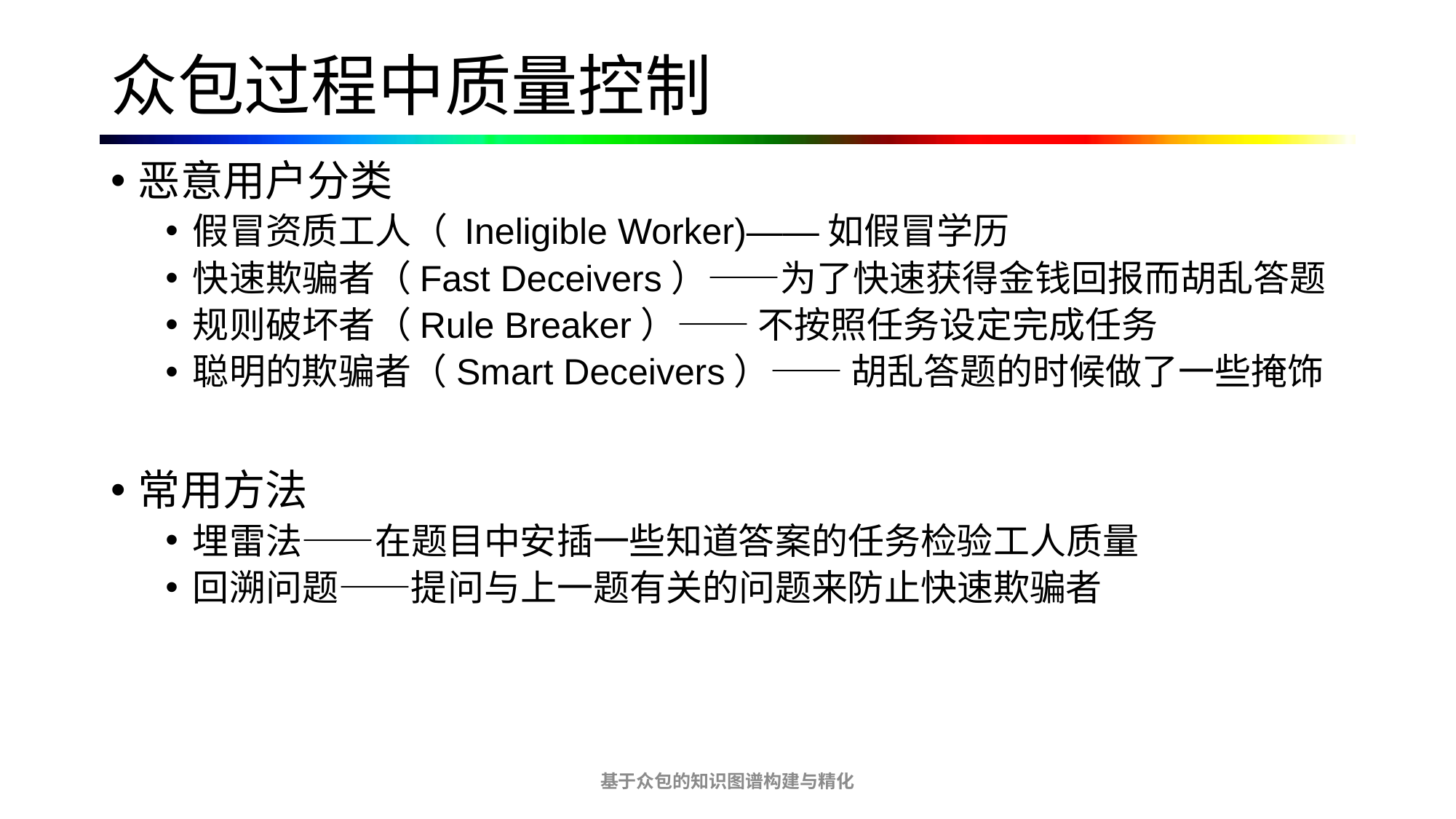

# 众包过程中质量控制
恶意用户分类
假冒资质工人（ Ineligible Worker)——如假冒学历
快速欺骗者（Fast Deceivers）——为了快速获得金钱回报而胡乱答题
规则破坏者（Rule Breaker）—— 不按照任务设定完成任务
聪明的欺骗者（Smart Deceivers）—— 胡乱答题的时候做了一些掩饰

常用方法
埋雷法——在题目中安插一些知道答案的任务检验工人质量
回溯问题——提问与上一题有关的问题来防止快速欺骗者

基于众包的知识图谱构建与精化
51